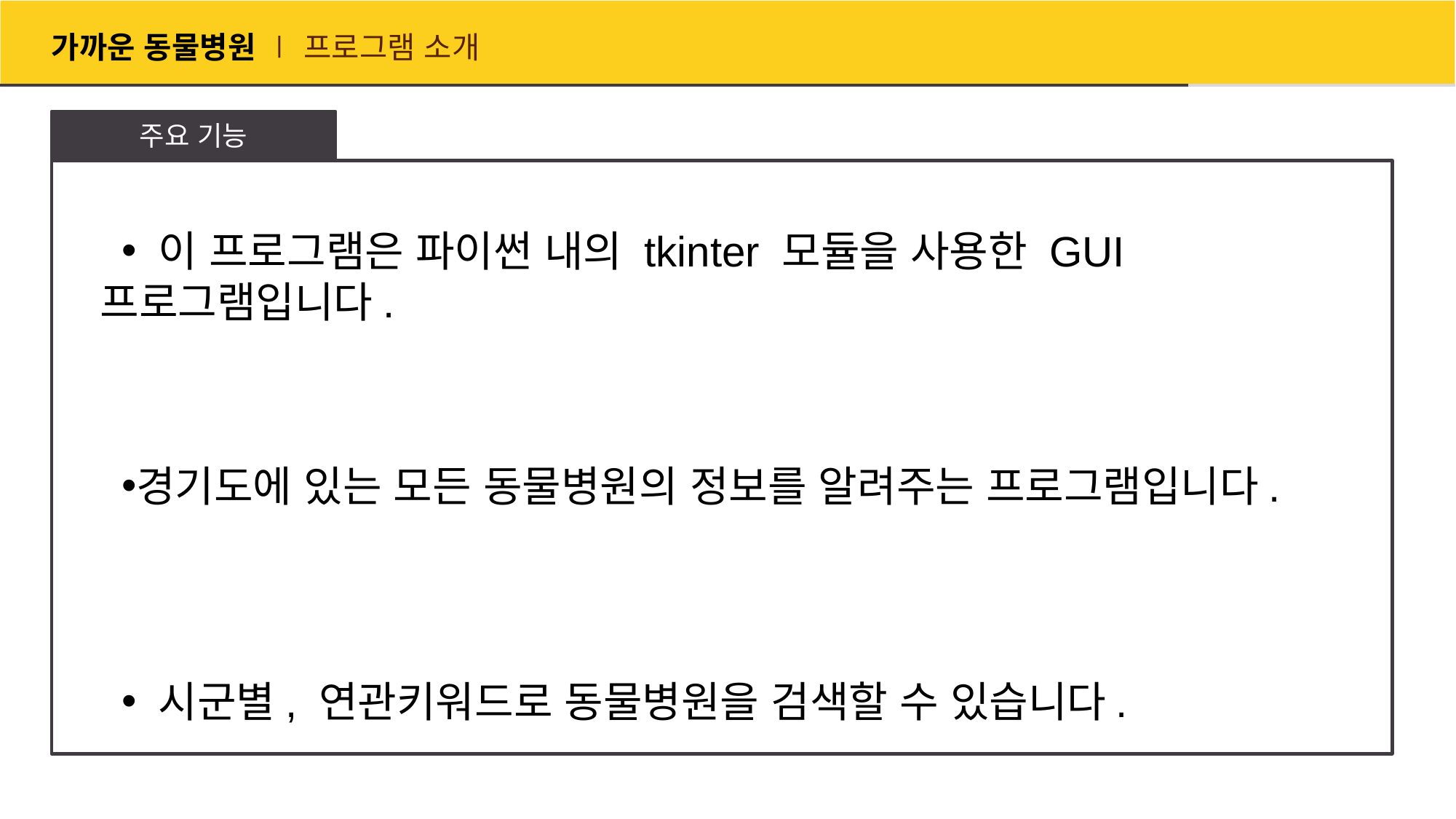

# 가까운 동물병원 ∣ 프로그램 소개
주요 기능

 이 프로그램은 파이썬 내의 tkinter 모듈을 사용한 GUI 프로그램입니다.

경기도에 있는 모든 동물병원의 정보를 알려주는 프로그램입니다.

 시군별, 연관키워드로 동물병원을 검색할 수 있습니다.